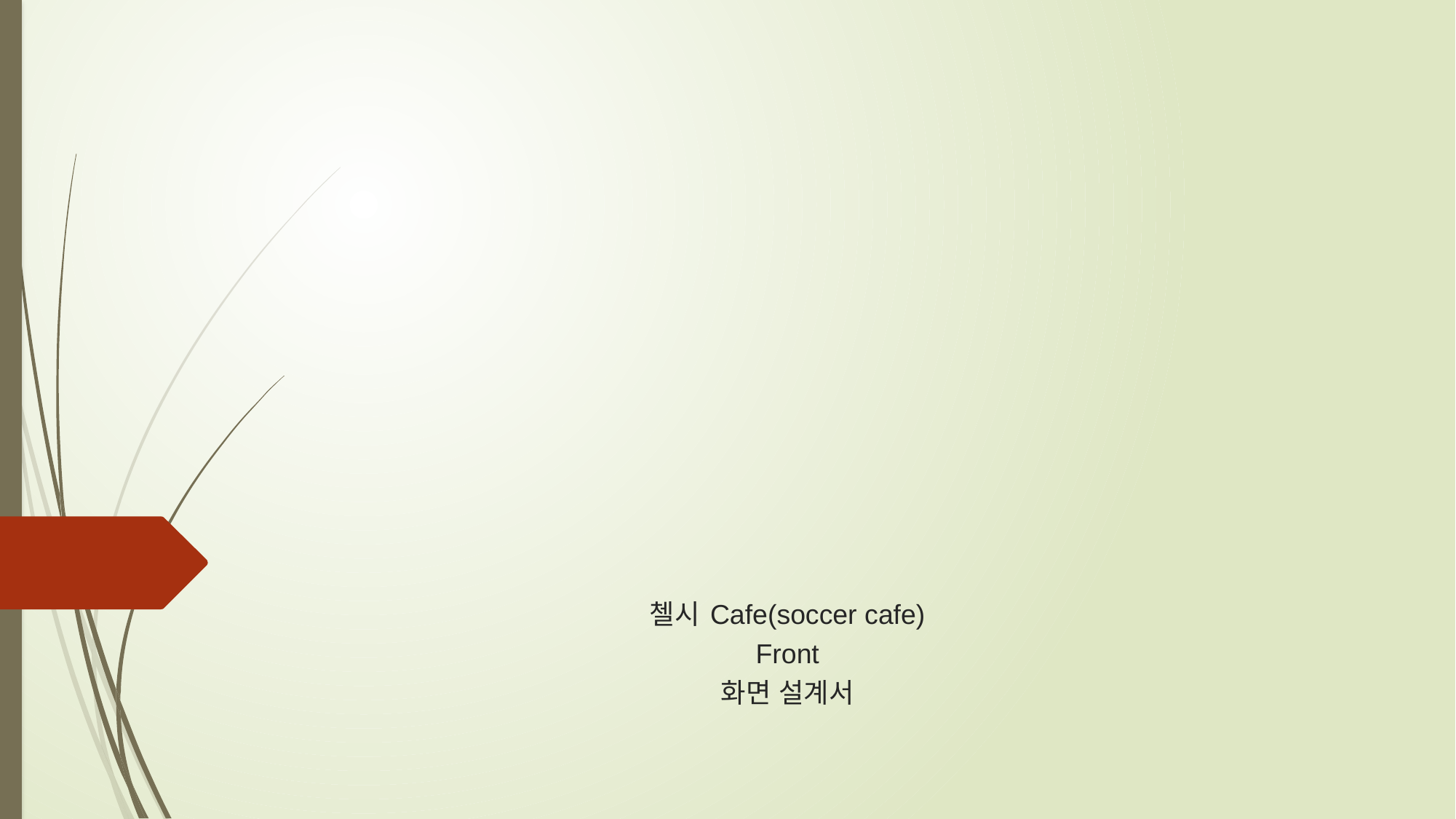

# 첼시 Cafe(soccer cafe) Front 화면 설계서